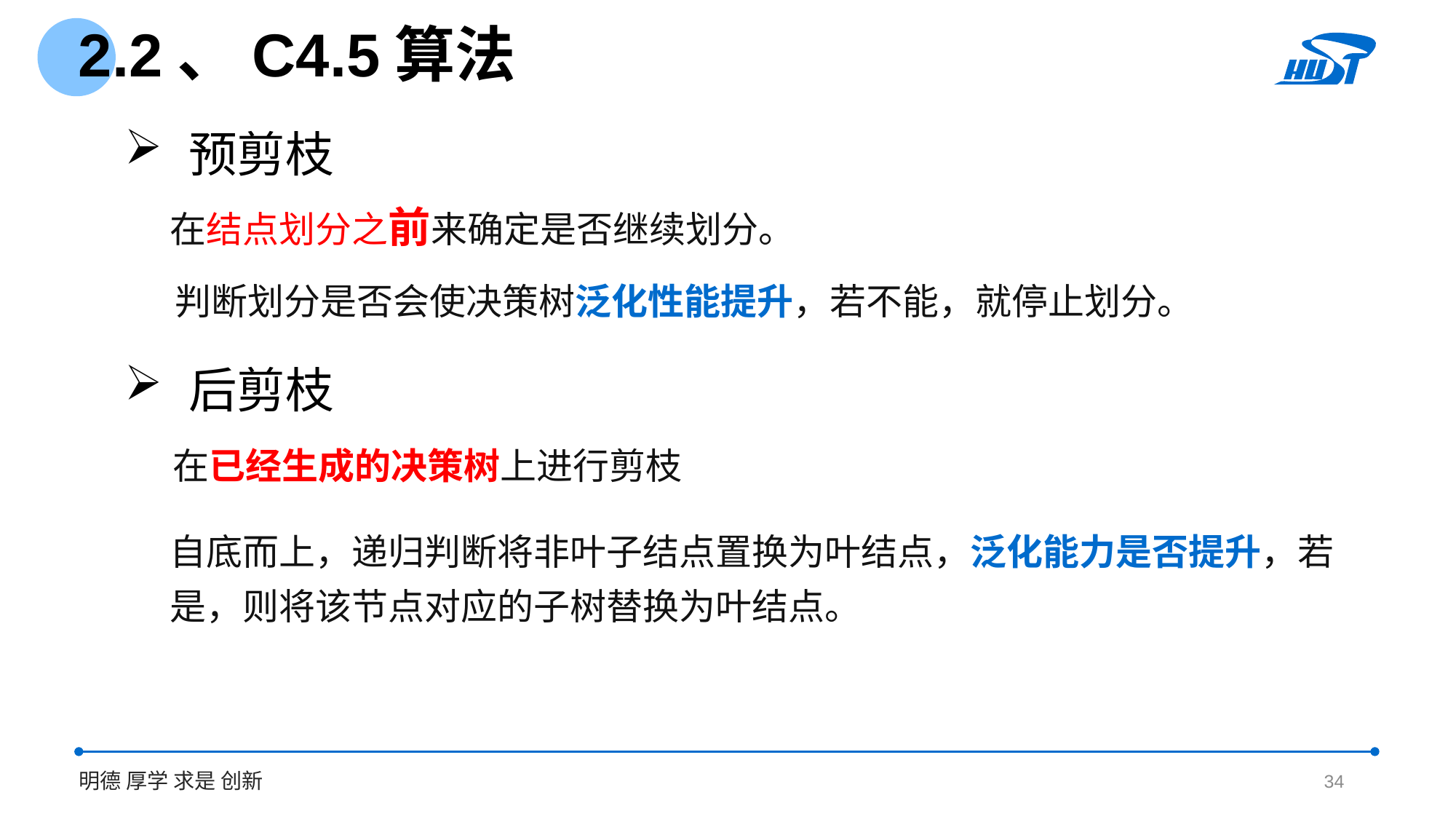

2.2、C4.5算法
 预剪枝
在结点划分之前来确定是否继续划分。
判断划分是否会使决策树泛化性能提升，若不能，就停止划分。
 后剪枝
在已经生成的决策树上进行剪枝
自底而上，递归判断将非叶子结点置换为叶结点，泛化能力是否提升，若是，则将该节点对应的子树替换为叶结点。
34